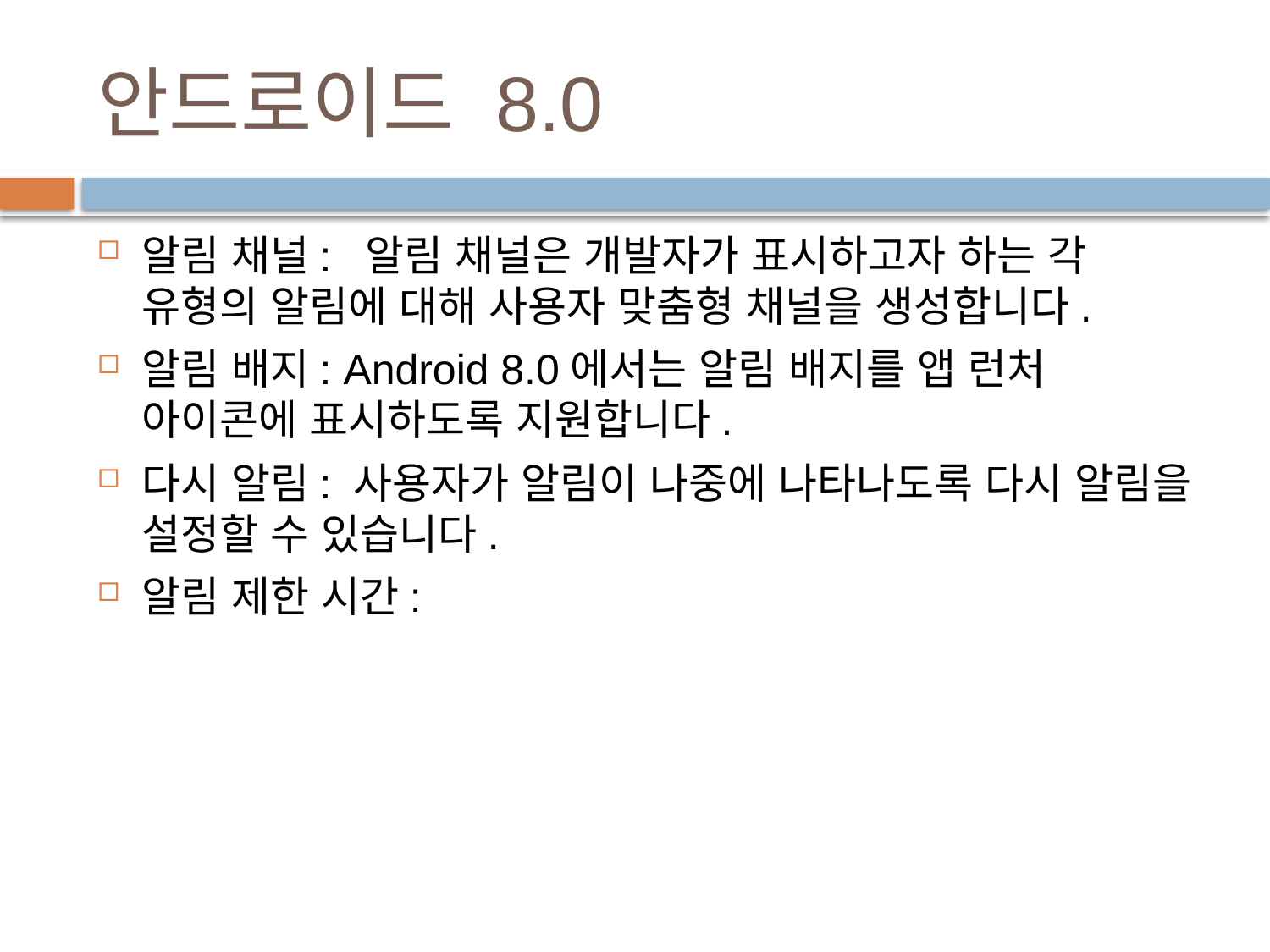

# 안드로이드 8.0
알림 채널:  알림 채널은 개발자가 표시하고자 하는 각 유형의 알림에 대해 사용자 맞춤형 채널을 생성합니다.
알림 배지: Android 8.0에서는 알림 배지를 앱 런처 아이콘에 표시하도록 지원합니다.
다시 알림: 사용자가 알림이 나중에 나타나도록 다시 알림을 설정할 수 있습니다.
알림 제한 시간: